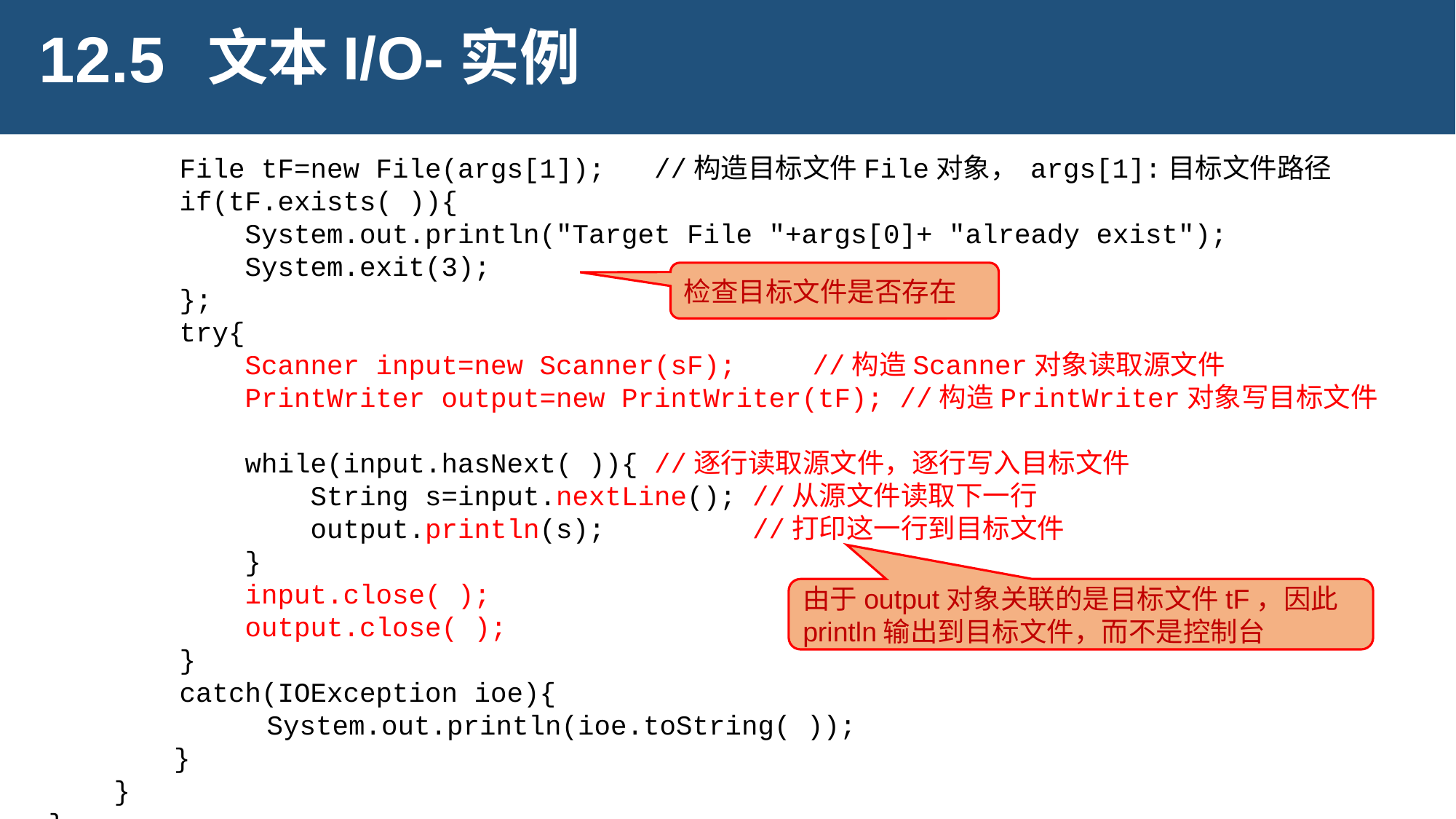

12.5
文本I/O-实例
        File tF=new File(args[1]);   //构造目标文件File对象， args[1]:目标文件路径
        if(tF.exists( )){
            System.out.println("Target File "+args[0]+ "already exist");
            System.exit(3);
        };
        try{
            Scanner input=new Scanner(sF);	//构造Scanner对象读取源文件
            PrintWriter output=new PrintWriter(tF); //构造PrintWriter对象写目标文件

            while(input.hasNext( )){ //逐行读取源文件，逐行写入目标文件
                String s=input.nextLine(); //从源文件读取下一行
                output.println(s);	   //打印这一行到目标文件
            }
            input.close( );
            output.close( );
        }
        catch(IOException ioe){
		System.out.println(ioe.toString( ));
	 }
    }
}
检查目标文件是否存在
由于output对象关联的是目标文件tF，因此println输出到目标文件，而不是控制台